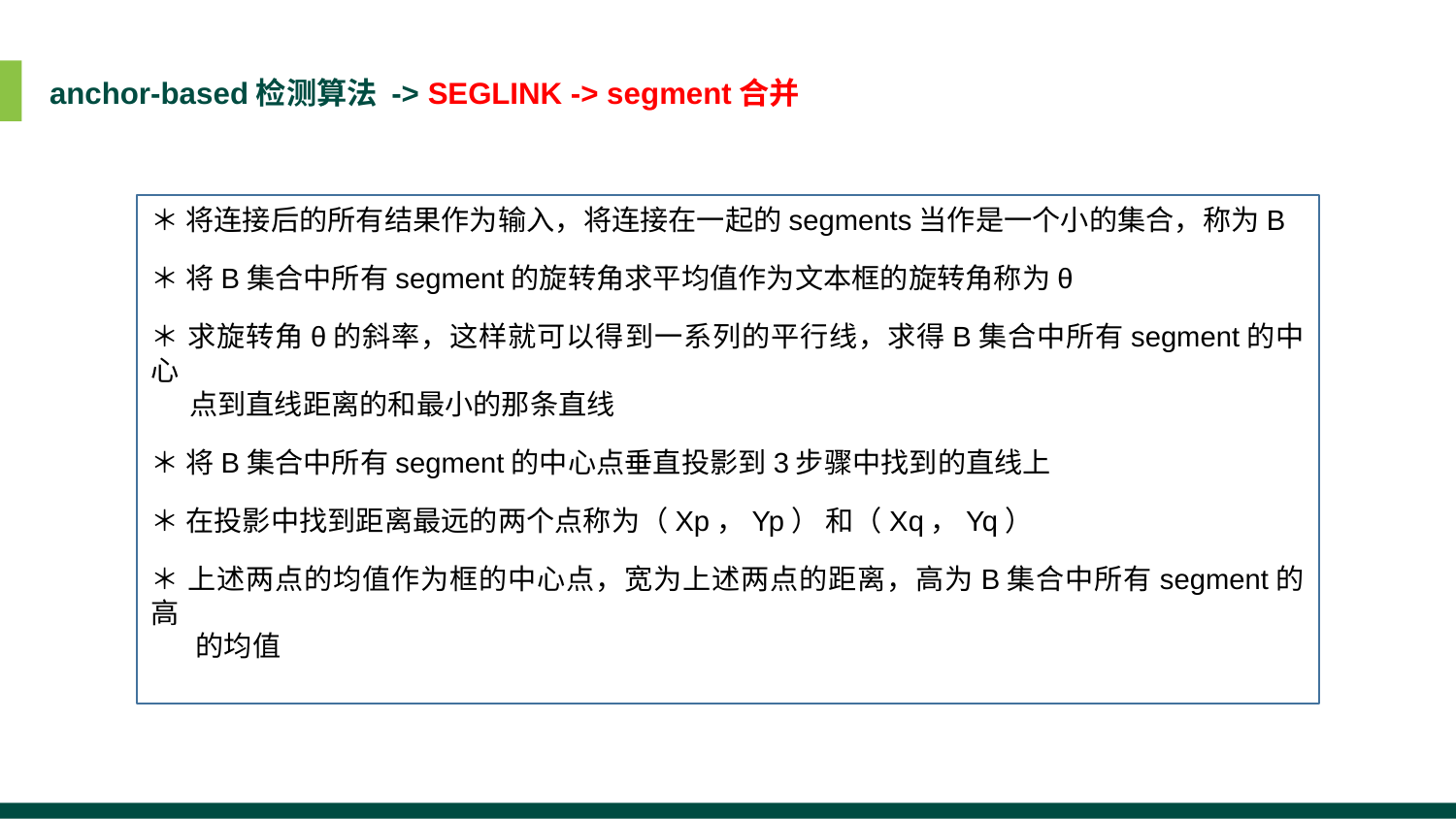

anchor-based检测算法 -> SEGLINK -> segment合并
＊ 将连接后的所有结果作为输入，将连接在一起的segments当作是一个小的集合，称为B
＊ 将B集合中所有segment的旋转角求平均值作为文本框的旋转角称为θ
＊ 求旋转角θ的斜率，这样就可以得到一系列的平行线，求得B集合中所有segment的中心
     点到直线距离的和最小的那条直线
＊ 将B集合中所有segment的中心点垂直投影到3步骤中找到的直线上
＊ 在投影中找到距离最远的两个点称为（Xp，Yp） 和（Xq，Yq）
＊ 上述两点的均值作为框的中心点，宽为上述两点的距离，高为B集合中所有segment的高
      的均值